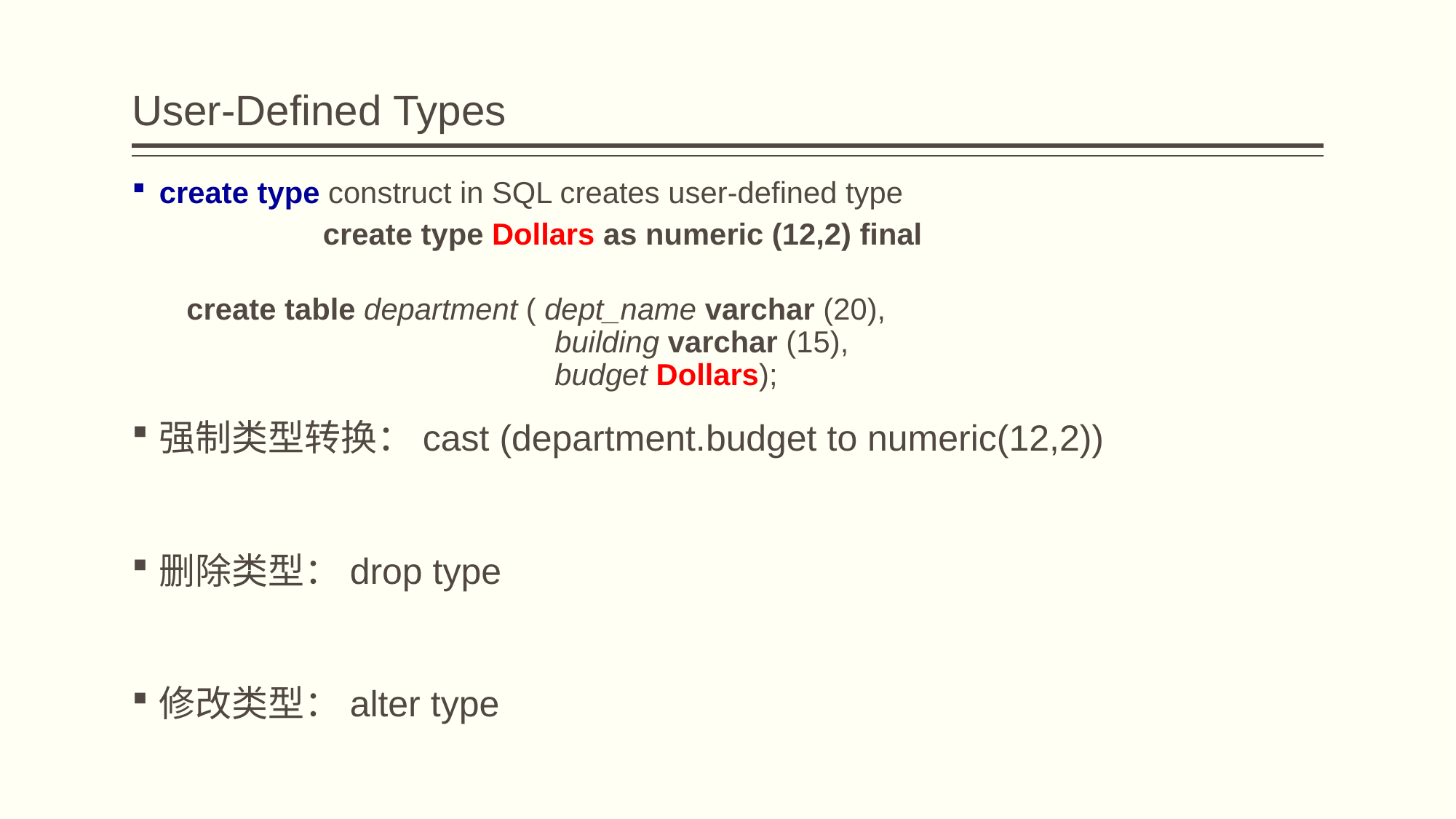

# User-Defined Types
create type construct in SQL creates user-defined type
		create type Dollars as numeric (12,2) final
create table department ( dept_name varchar (20),
                                            building varchar (15),
                                            budget Dollars);
强制类型转换：cast (department.budget to numeric(12,2))

删除类型：drop type

修改类型：alter type